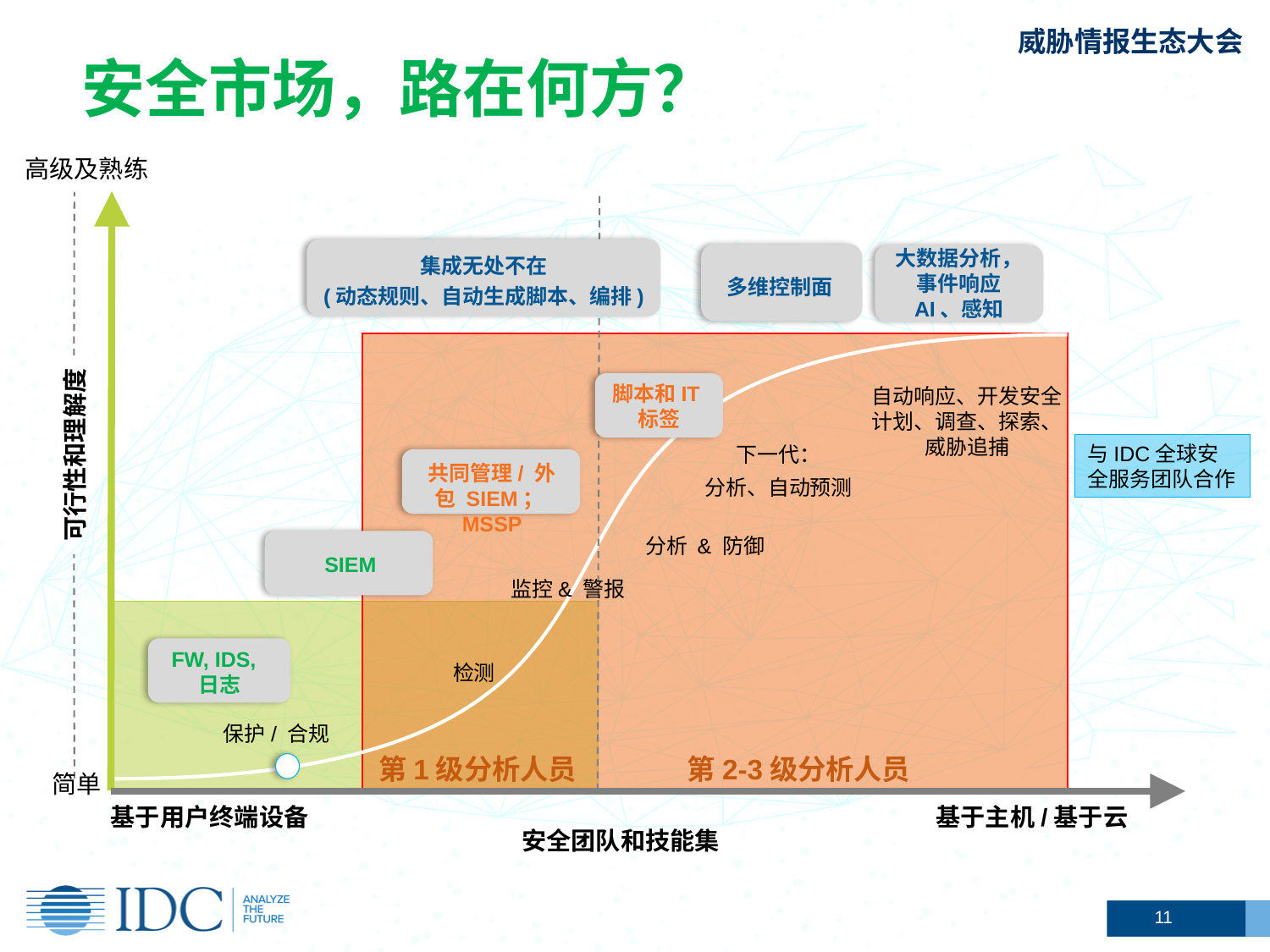

安全市场，路在何方？
高级及熟练
集成无处不在
(动态规则、自动生成脚本、编排)

大数据分析，
事件响应
AI、感知
多维控制面

脚本和IT标签
自动响应、开发安全计划、调查、探索、威胁追捕
可行性和理解度
与IDC全球安全服务团队合作
下一代：
分析、自动预测

共同管理/ 外包 SIEM；MSSP
分析 & 防御

SIEM
监控& 警报

FW, IDS,   日志
检测
保护/ 合规
第1级分析人员
第2-3级分析人员

简单
基于用户终端设备
基于主机/基于云
安全团队和技能集
11